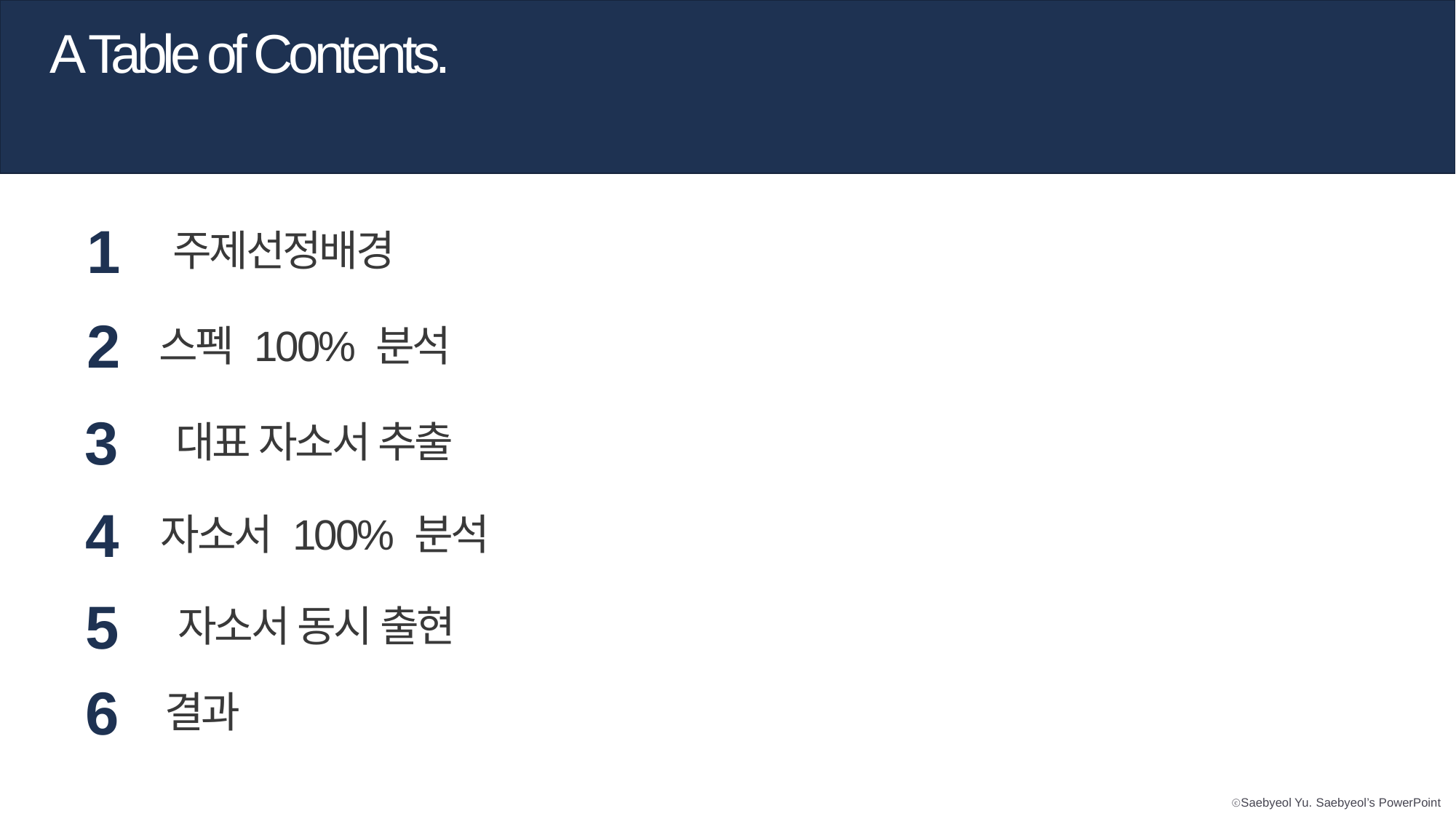

A Table of Contents.
1
주제선정배경
2
스펙 100% 분석
3
대표 자소서 추출
4
자소서 100% 분석
5
자소서 동시 출현
6
결과